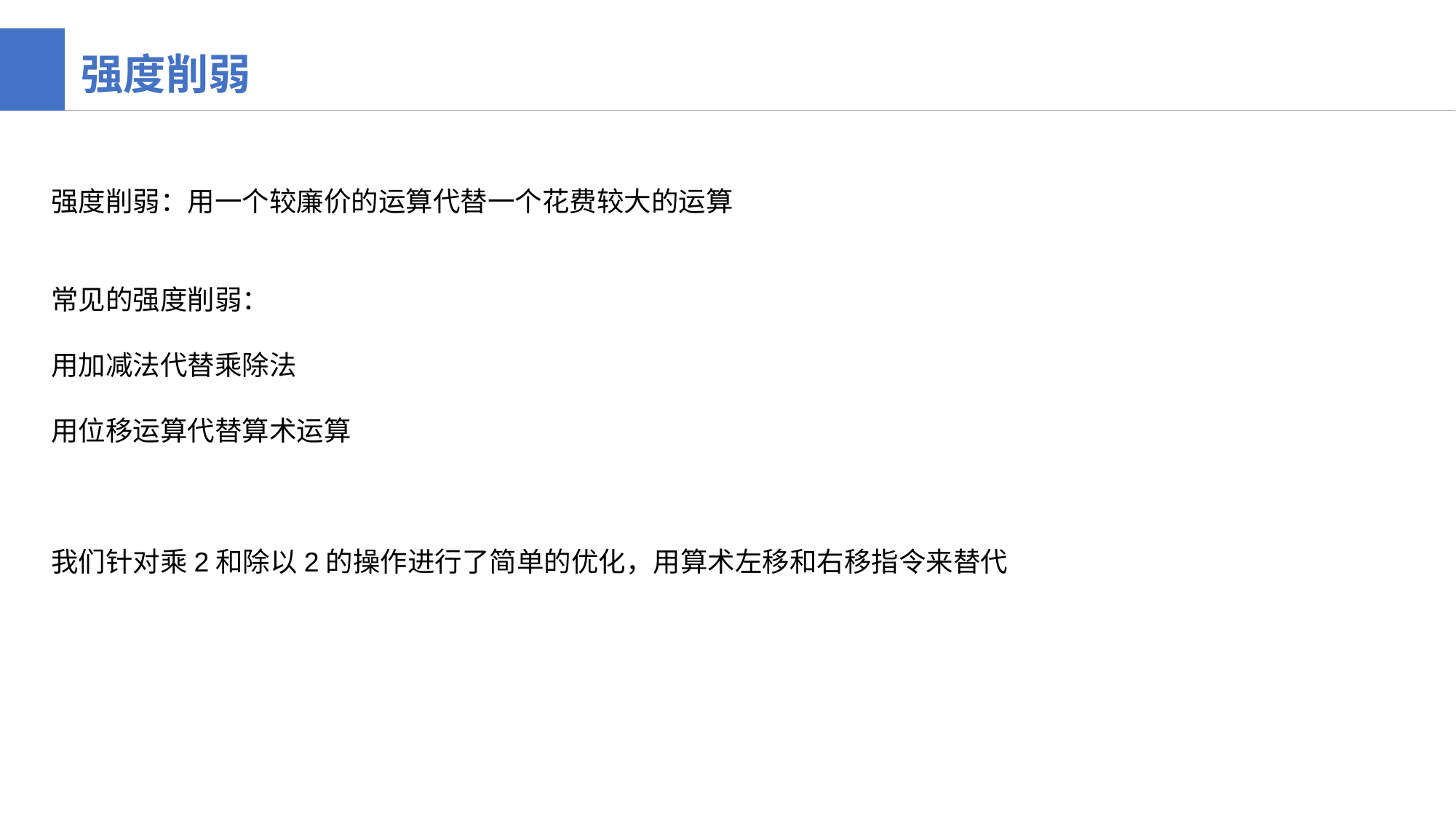

强度削弱
强度削弱：用一个较廉价的运算代替一个花费较大的运算

常见的强度削弱：

用加减法代替乘除法

用位移运算代替算术运算

我们针对乘2和除以2的操作进行了简单的优化，用算术左移和右移指令来替代